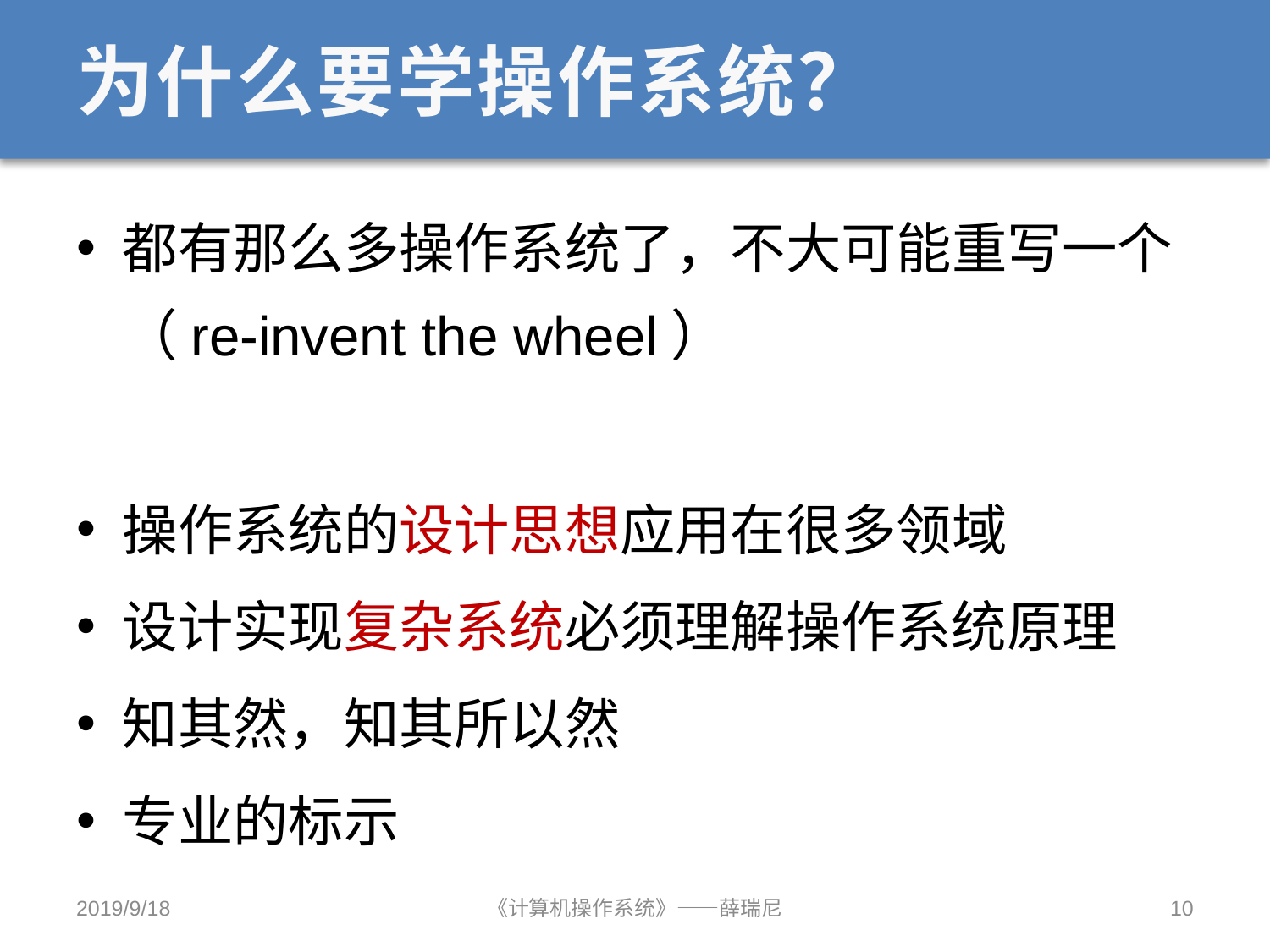

# 为什么要学操作系统？
都有那么多操作系统了，不大可能重写一个（re-invent the wheel）

操作系统的设计思想应用在很多领域
设计实现复杂系统必须理解操作系统原理
知其然，知其所以然
专业的标示
2019/9/18
《计算机操作系统》——薛瑞尼
10